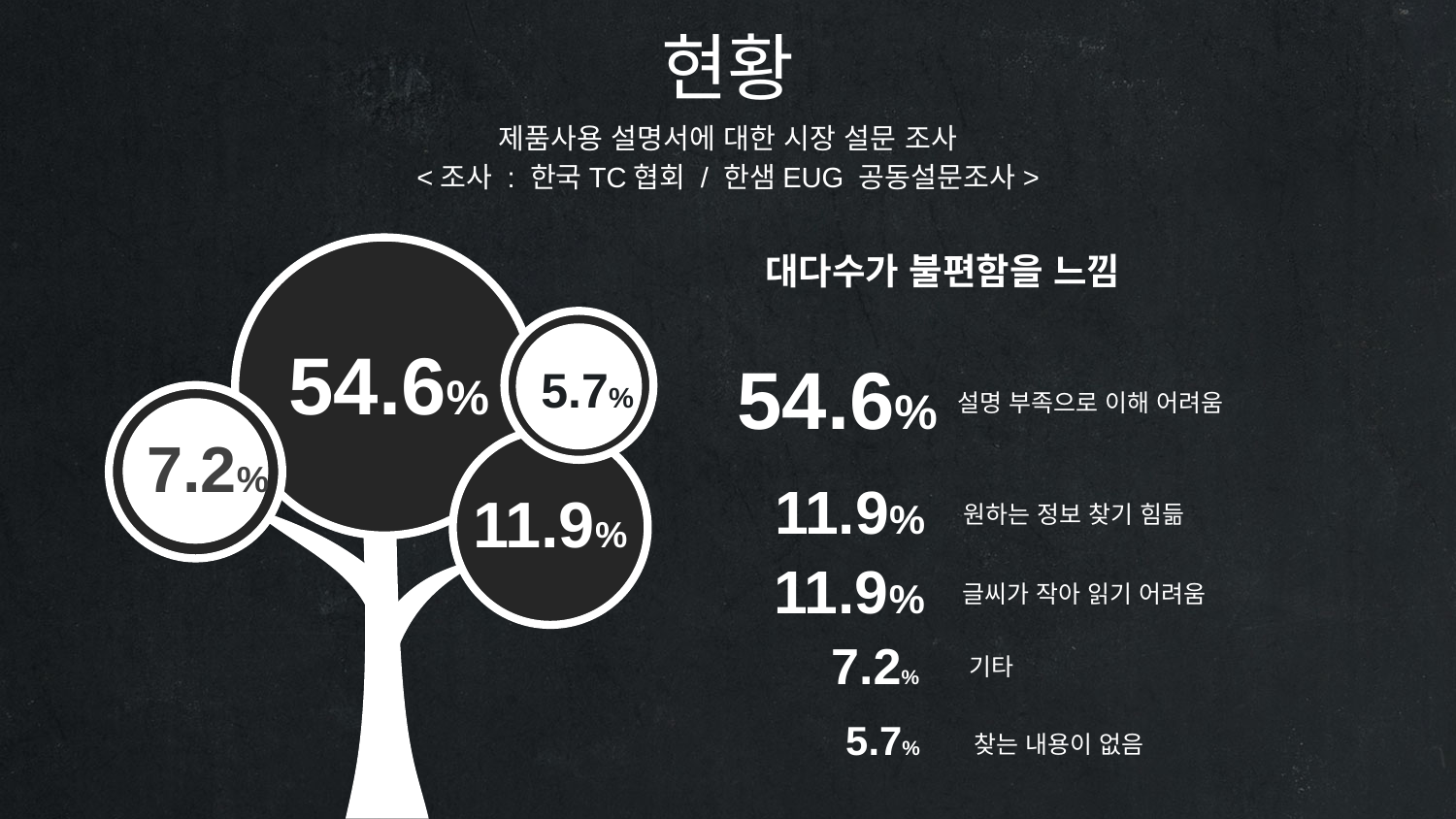

현황
제품사용 설명서에 대한 시장 설문 조사
<조사 : 한국TC협회 / 한샘EUG 공동설문조사>

대다수가 불편함을 느낌

54.6%
54.6%
5.7%
설명 부족으로 이해 어려움

7.2%

11.9%
11.9%
원하는 정보 찾기 힘듦

11.9%
글씨가 작아 읽기 어려움
7.2%
기타
5.7%
찾는 내용이 없음